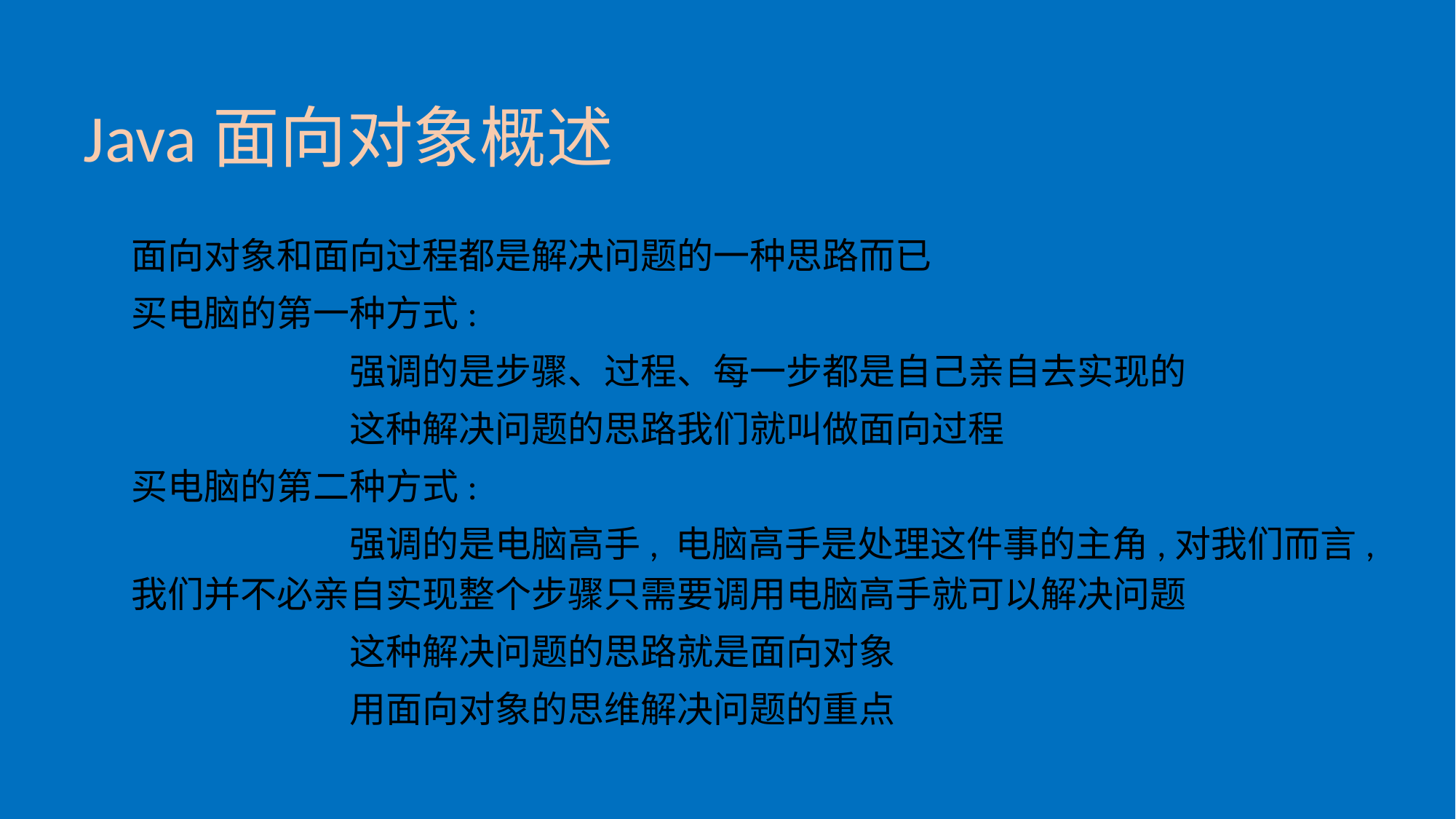

# Java面向对象概述
面向对象和面向过程都是解决问题的一种思路而已
买电脑的第一种方式:
		强调的是步骤、过程、每一步都是自己亲自去实现的
		这种解决问题的思路我们就叫做面向过程
买电脑的第二种方式:
		强调的是电脑高手, 电脑高手是处理这件事的主角,对我们而言,我们并不必亲自实现整个步骤只需要调用电脑高手就可以解决问题
		这种解决问题的思路就是面向对象
		用面向对象的思维解决问题的重点